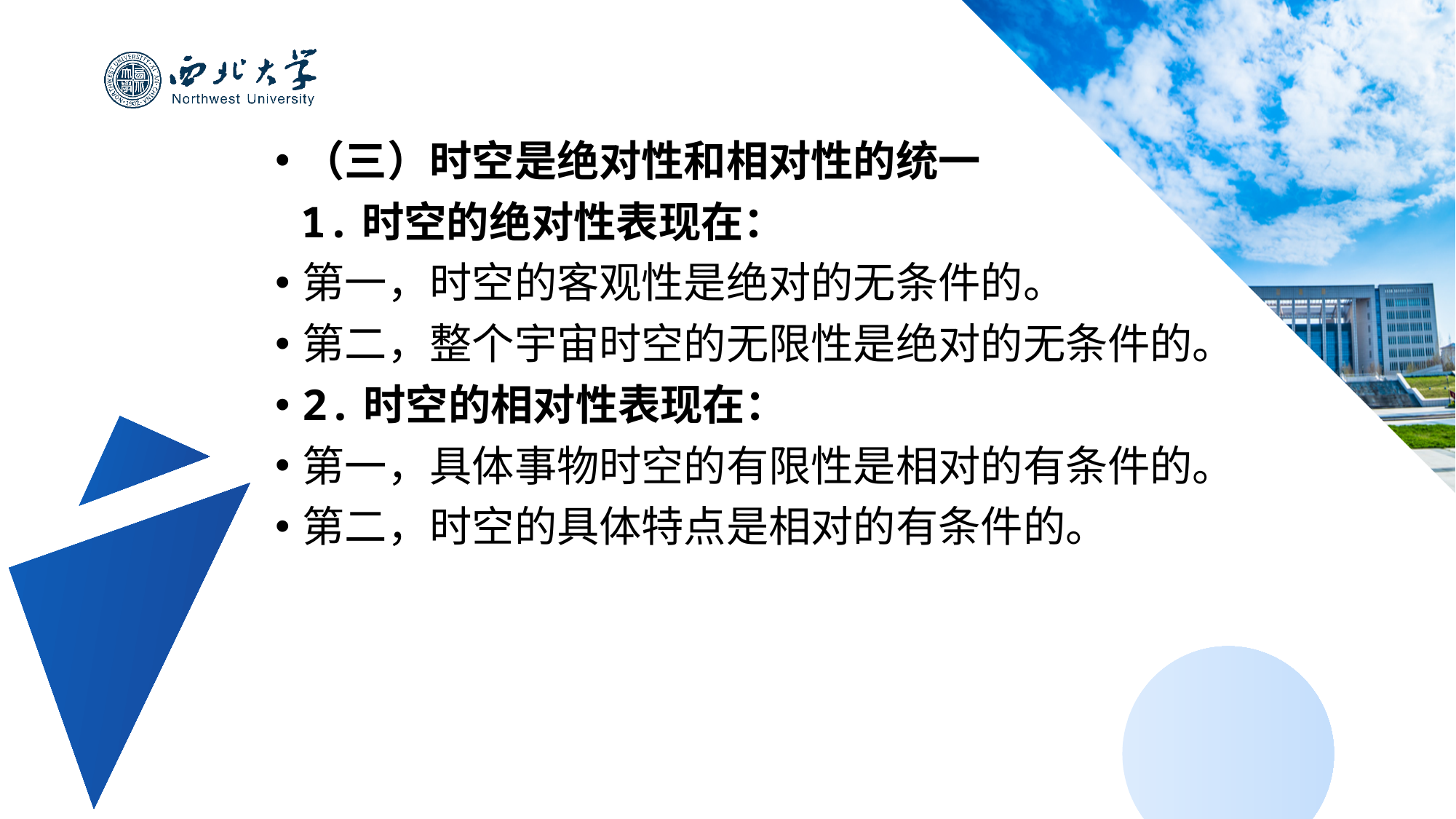

（三）时空是绝对性和相对性的统一
 1.时空的绝对性表现在：
第一，时空的客观性是绝对的无条件的。
第二，整个宇宙时空的无限性是绝对的无条件的。
2.时空的相对性表现在：
第一，具体事物时空的有限性是相对的有条件的。
第二，时空的具体特点是相对的有条件的。